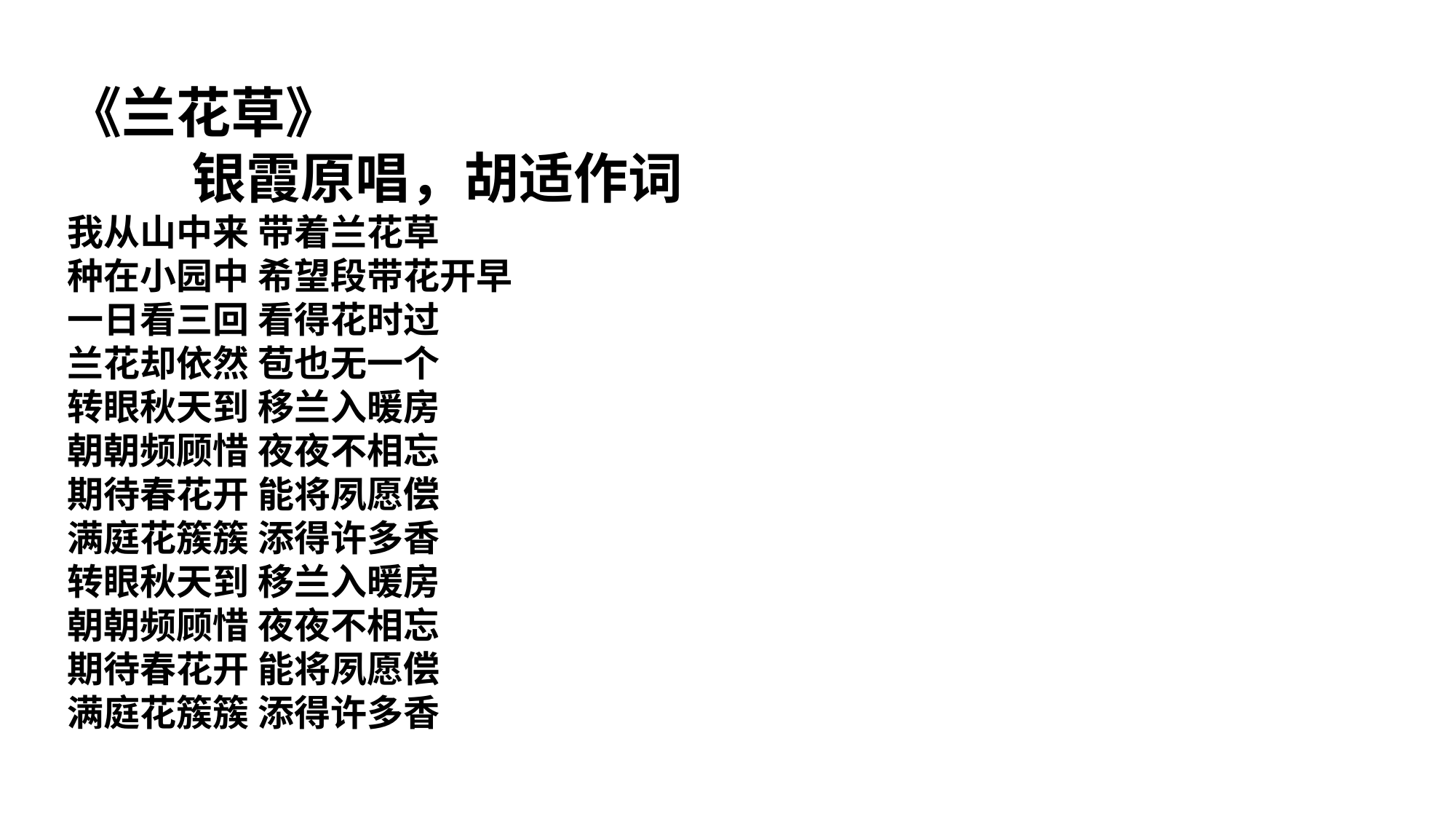

《兰花草》
         银霞原唱，胡适作词
我从山中来 带着兰花草
种在小园中 希望段带花开早
一日看三回 看得花时过
兰花却依然 苞也无一个
转眼秋天到 移兰入暖房
朝朝频顾惜 夜夜不相忘
期待春花开 能将夙愿偿
满庭花簇簇 添得许多香
转眼秋天到 移兰入暖房
朝朝频顾惜 夜夜不相忘
期待春花开 能将夙愿偿
满庭花簇簇 添得许多香